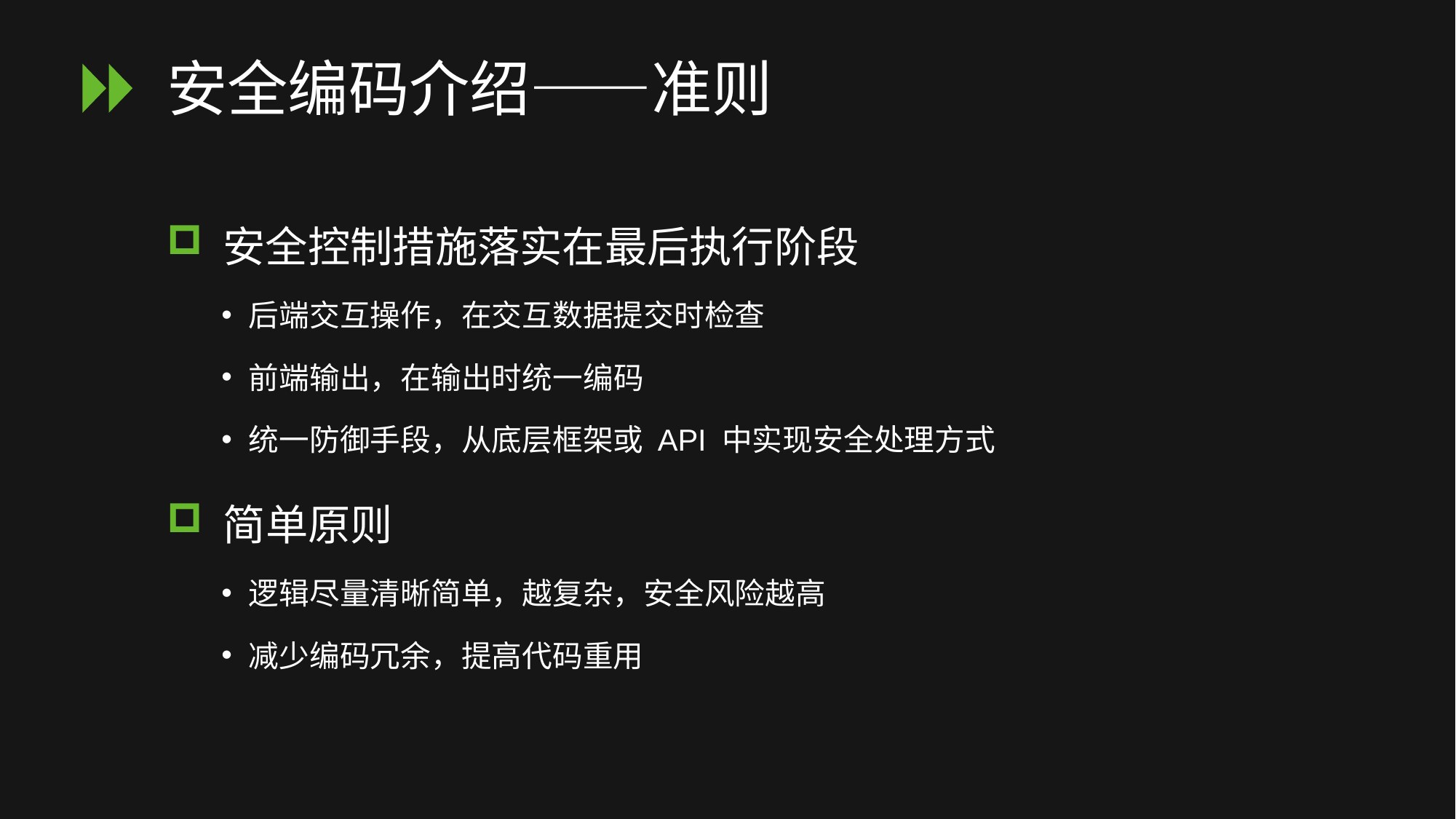

# 安全编码介绍——准则
 安全控制措施落实在最后执行阶段
后端交互操作，在交互数据提交时检查
前端输出，在输出时统一编码
统一防御手段，从底层框架或 API 中实现安全处理方式
 简单原则
逻辑尽量清晰简单，越复杂，安全风险越高
减少编码冗余，提高代码重用